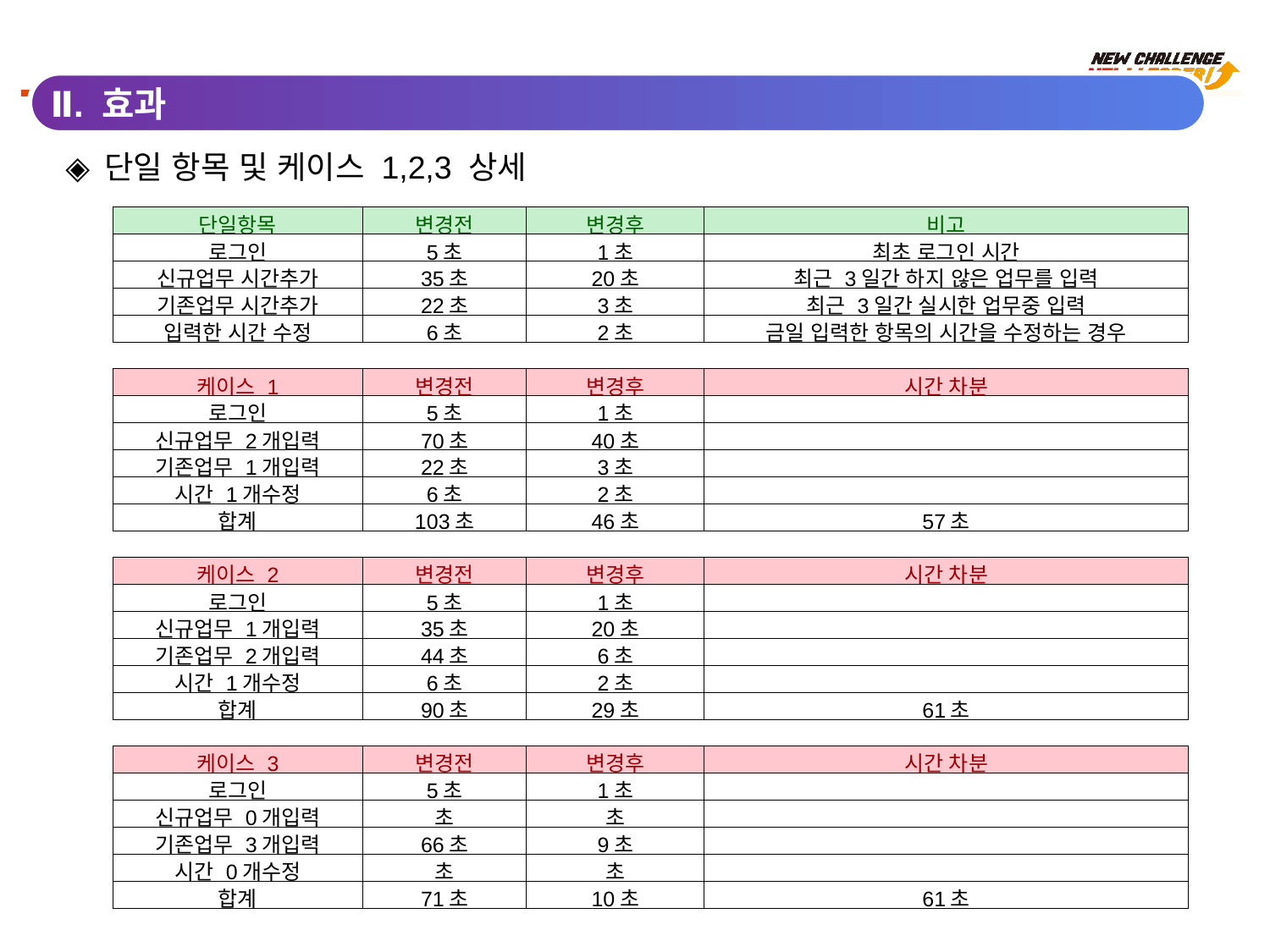

Ⅱ. 효과
◈ 단일 항목 및 케이스 1,2,3 상세

| 단일항목 | 변경전 | 변경후 | 비고 |
| --- | --- | --- | --- |
| 로그인 | 5초 | 1초 | 최초 로그인 시간 |
| 신규업무 시간추가 | 35초 | 20초 | 최근 3일간 하지 않은 업무를 입력 |
| 기존업무 시간추가 | 22초 | 3초 | 최근 3일간 실시한 업무중 입력 |
| 입력한 시간 수정 | 6초 | 2초 | 금일 입력한 항목의 시간을 수정하는 경우 |
|  |  |  |  |
| 케이스 1 | 변경전 | 변경후 | 시간 차분 |
| 로그인 | 5초 | 1초 |  |
| 신규업무 2개입력 | 70초 | 40초 |  |
| 기존업무 1개입력 | 22초 | 3초 |  |
| 시간 1개수정 | 6초 | 2초 |  |
| 합계 | 103초 | 46초 | 57초 |
|  |  |  |  |
| 케이스 2 | 변경전 | 변경후 | 시간 차분 |
| 로그인 | 5초 | 1초 |  |
| 신규업무 1개입력 | 35초 | 20초 |  |
| 기존업무 2개입력 | 44초 | 6초 |  |
| 시간 1개수정 | 6초 | 2초 |  |
| 합계 | 90초 | 29초 | 61초 |
|  |  |  |  |
| 케이스 3 | 변경전 | 변경후 | 시간 차분 |
| 로그인 | 5초 | 1초 |  |
| 신규업무 0개입력 | 초 | 초 |  |
| 기존업무 3개입력 | 66초 | 9초 |  |
| 시간 0개수정 | 초 | 초 |  |
| 합계 | 71초 | 10초 | 61초 |